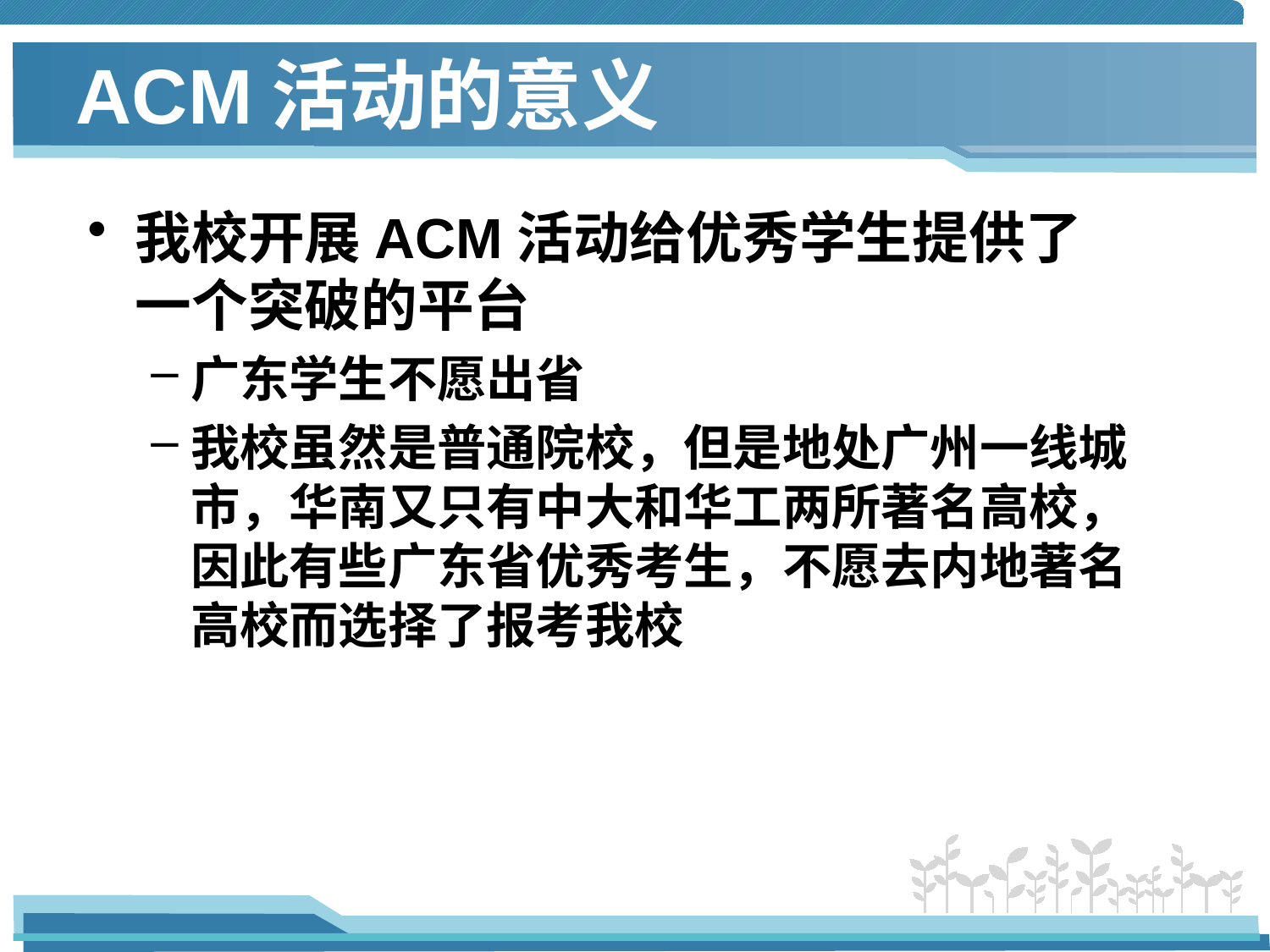

# ACM活动的意义
我校开展ACM活动给优秀学生提供了一个突破的平台
广东学生不愿出省
我校虽然是普通院校，但是地处广州一线城市，华南又只有中大和华工两所著名高校，因此有些广东省优秀考生，不愿去内地著名高校而选择了报考我校